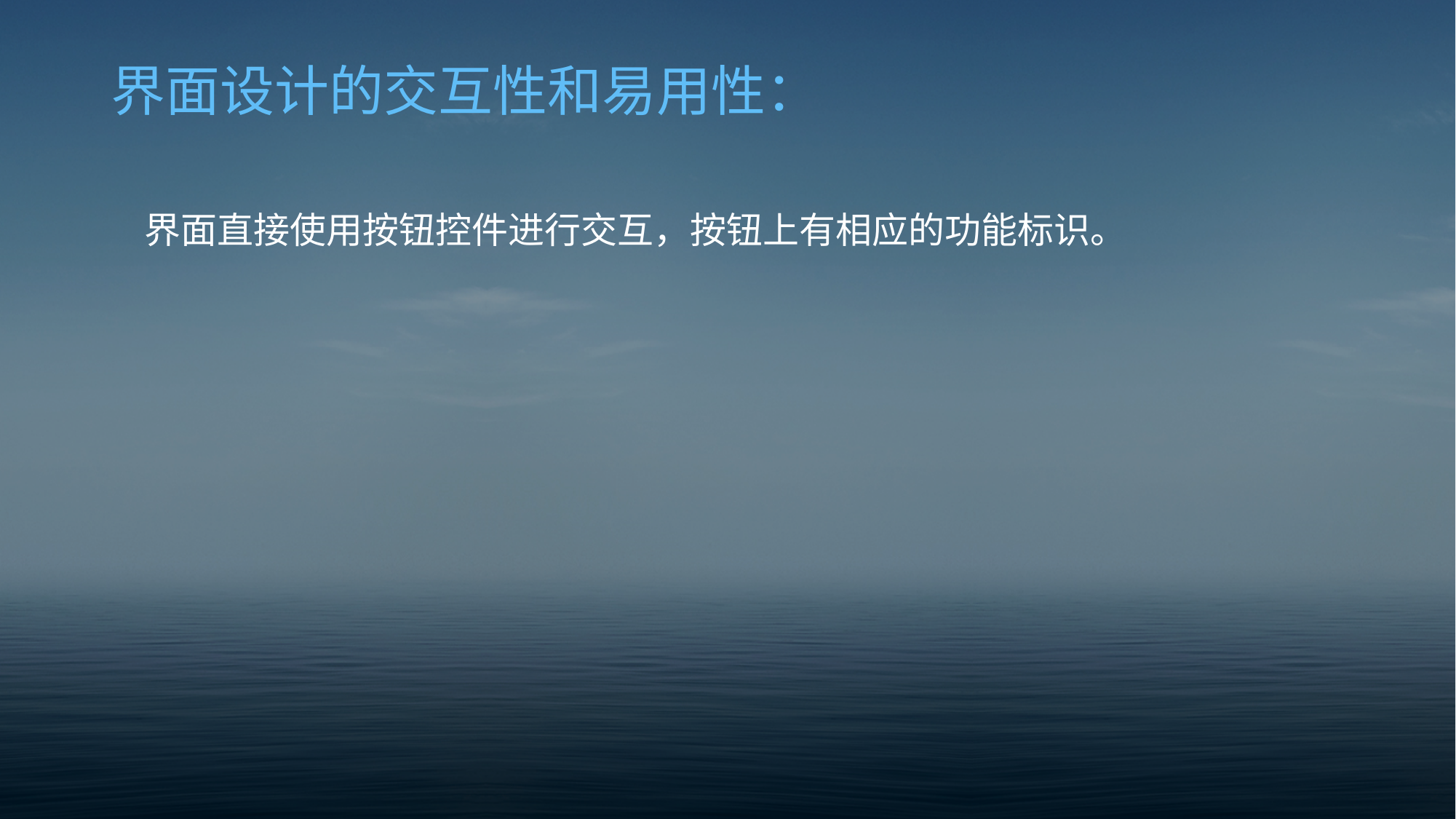

# 界面设计的交互性和易用性：
   界面直接使用按钮控件进行交互，按钮上有相应的功能标识。